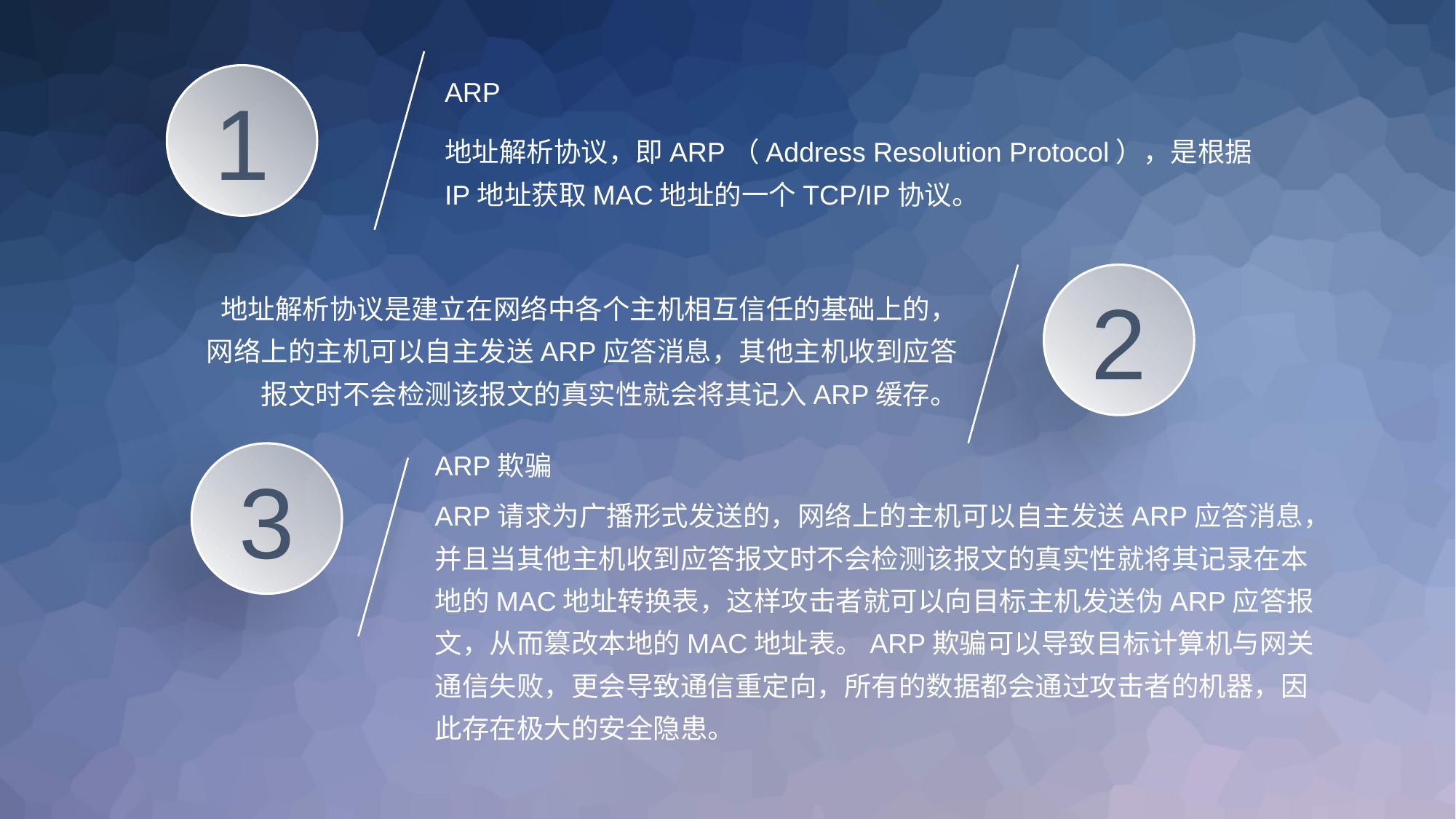

1
ARP
地址解析协议，即ARP（Address Resolution Protocol），是根据IP地址获取MAC地址的一个TCP/IP协议。

地址解析协议是建立在网络中各个主机相互信任的基础上的，网络上的主机可以自主发送ARP应答消息，其他主机收到应答报文时不会检测该报文的真实性就会将其记入ARP缓存。
2
ARP欺骗
ARP请求为广播形式发送的，网络上的主机可以自主发送ARP应答消息，并且当其他主机收到应答报文时不会检测该报文的真实性就将其记录在本地的MAC地址转换表，这样攻击者就可以向目标主机发送伪ARP应答报文，从而篡改本地的MAC地址表。ARP欺骗可以导致目标计算机与网关通信失败，更会导致通信重定向，所有的数据都会通过攻击者的机器，因此存在极大的安全隐患。
3